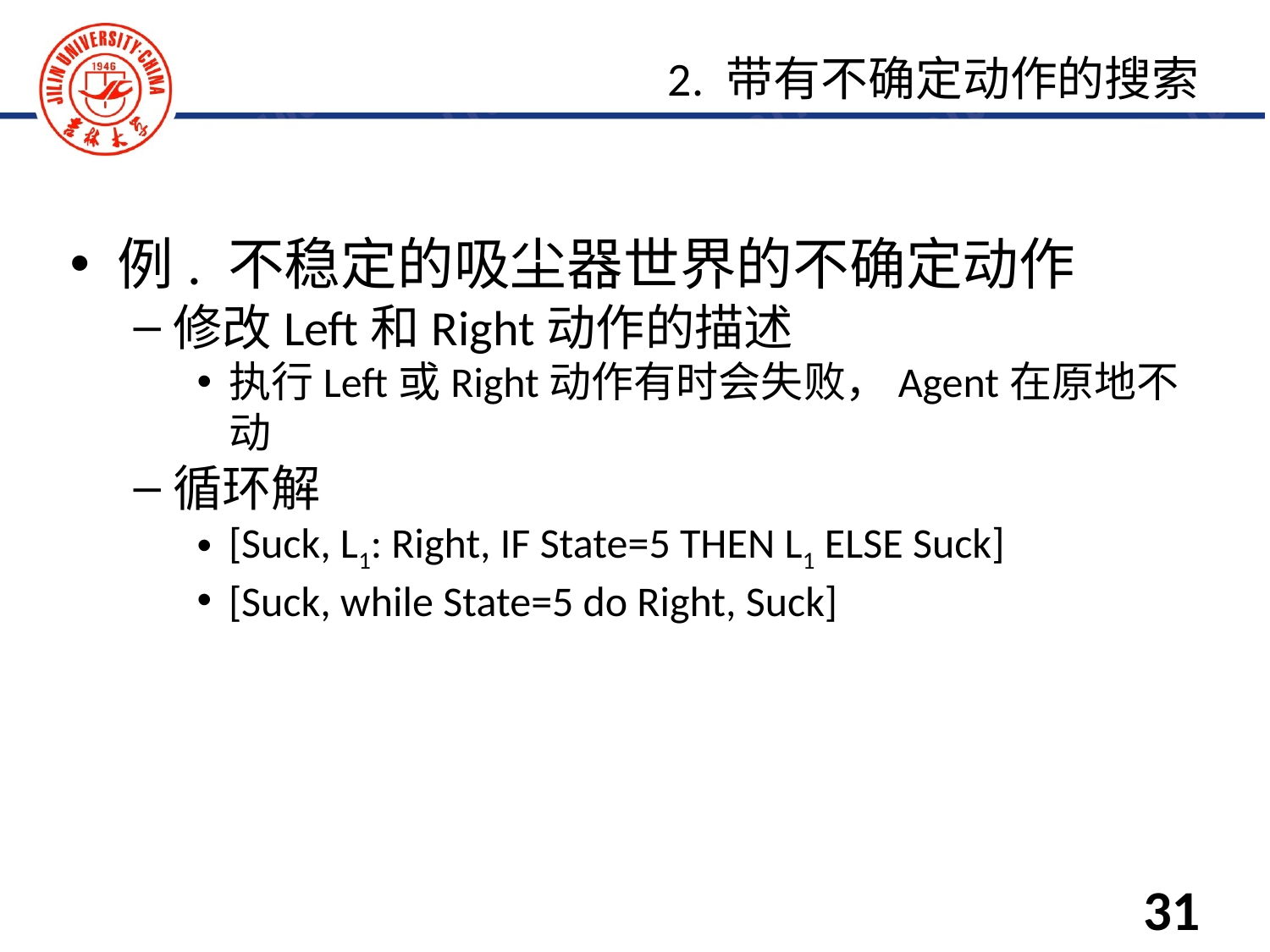

例. 不稳定的吸尘器世界的不确定动作
修改Left和Right动作的描述
执行Left或Right动作有时会失败，Agent在原地不动
循环解
[Suck, L1: Right, IF State=5 THEN L1 ELSE Suck]
[Suck, while State=5 do Right, Suck]
2. 带有不确定动作的搜索
31